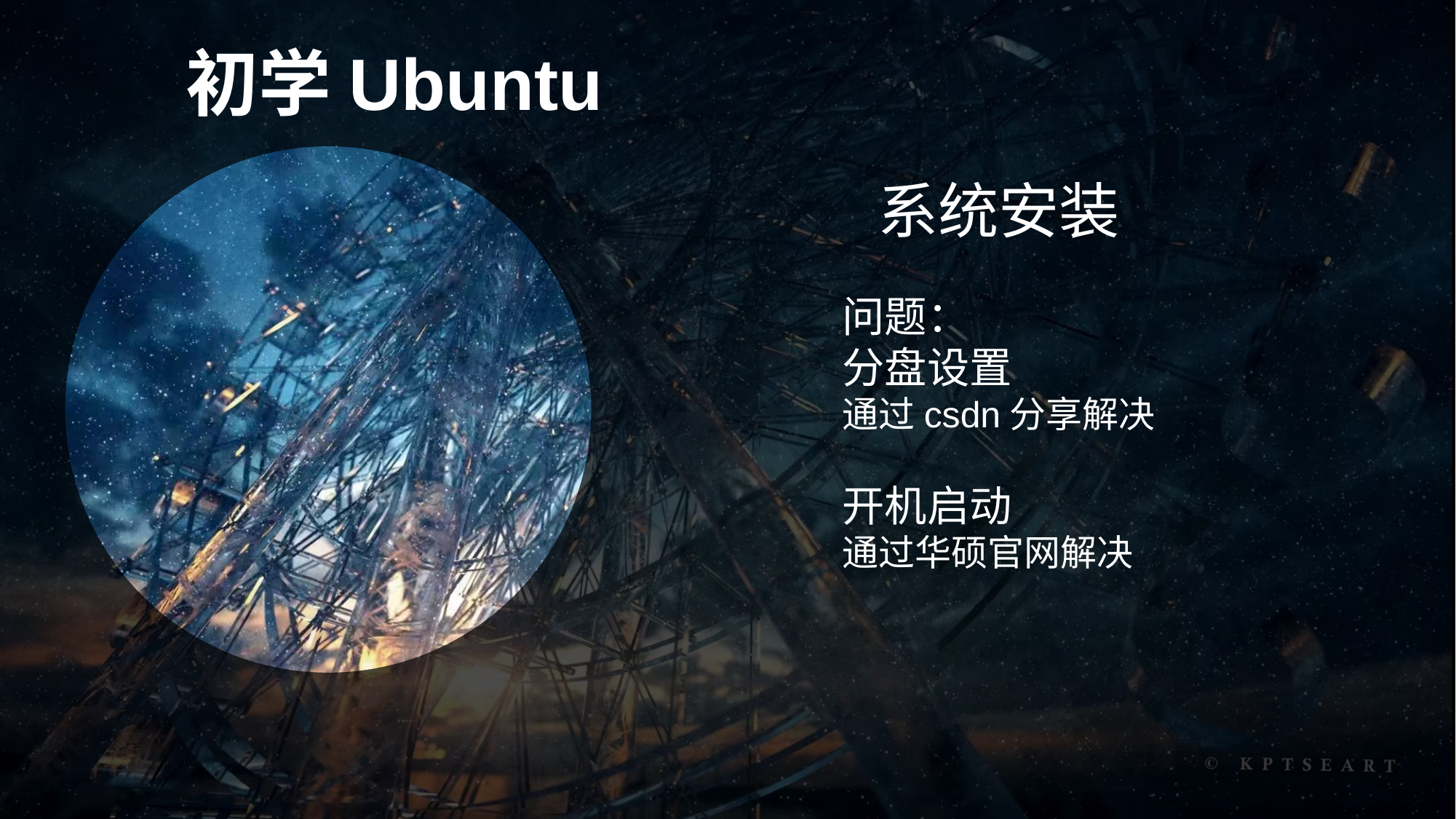

初学Ubuntu

系统安装

问题：
分盘设置
通过csdn分享解决

开机启动
通过华硕官网解决